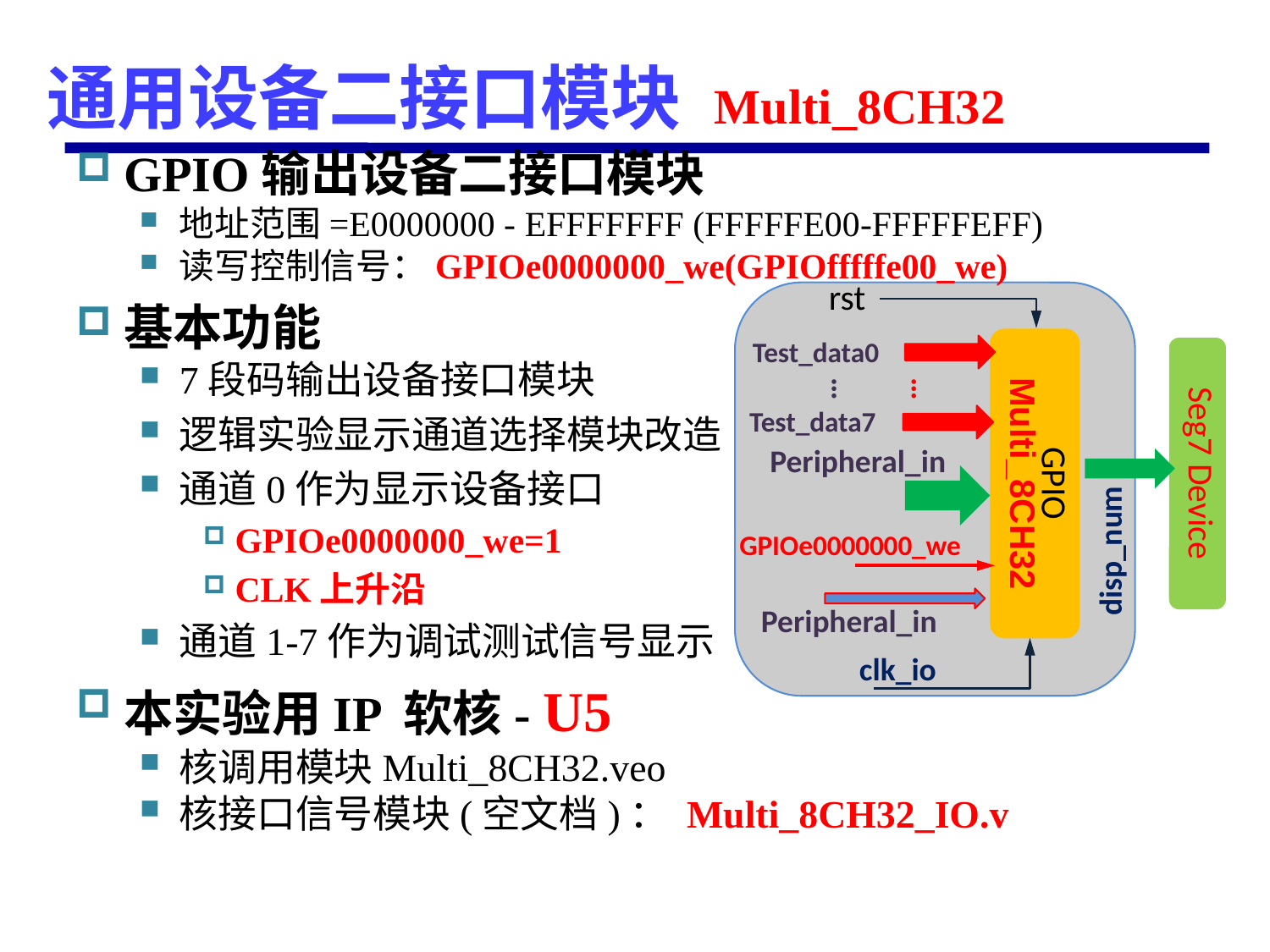

# 通用设备二接口模块 Multi_8CH32
GPIO输出设备二接口模块
地址范围=E0000000 - EFFFFFFF (FFFFFE00-FFFFFEFF)
读写控制信号：GPIOe0000000_we(GPIOfffffe00_we)
基本功能
7段码输出设备接口模块
逻辑实验显示通道选择模块改造
通道0作为显示设备接口
GPIOe0000000_we=1
CLK上升沿
通道1-7作为调试测试信号显示
本实验用IP 软核- U5
核调用模块Multi_8CH32.veo
核接口信号模块(空文档)： Multi_8CH32_IO.v

rst

Test_data0
GPIO
Multi_8CH32

Seg7 Device
…
…
Test_data7

Peripheral_in

disp_num
GPIOe0000000_we

Peripheral_in

clk_io